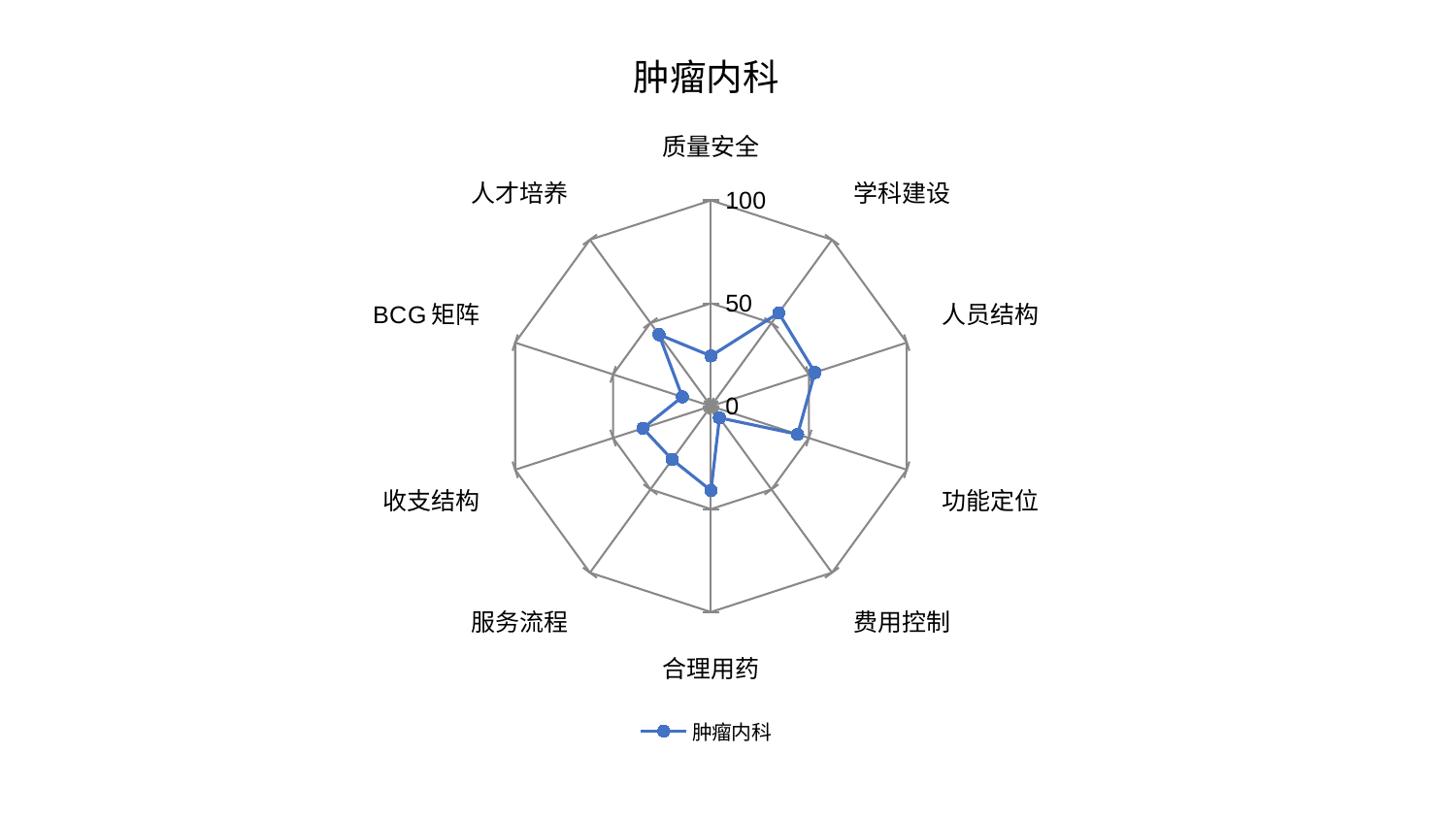

### Chart: 肿瘤内科

| Category | 肿瘤内科 |
|---|---|
| 质量安全 | 24.435289795758745 |
| 学科建设 | 56.01685134237448 |
| 人员结构 | 53.041868086709826 |
| 功能定位 | 44.2669981198661 |
| 费用控制 | 7.0141751322015855 |
| 合理用药 | 40.958825560147474 |
| 服务流程 | 32.07698391490115 |
| 收支结构 | 34.80379980187155 |
| BCG矩阵 | 14.64495101993708 |
| 人才培养 | 43.00419158858055 |
129